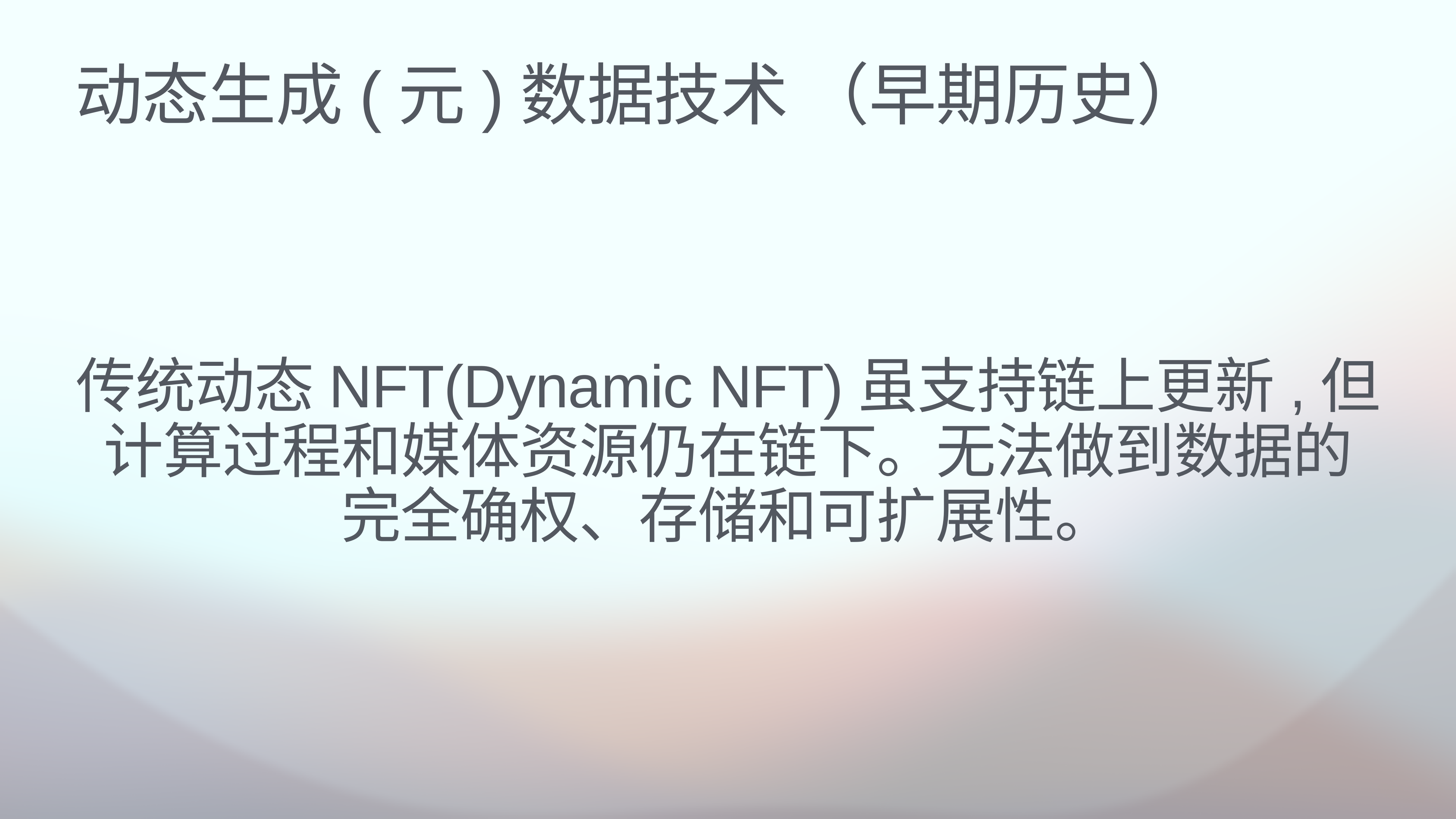

动态生成(元)数据技术 （早期历史）
传统动态NFT(Dynamic NFT)虽支持链上更新,但计算过程和媒体资源仍在链下。无法做到数据的完全确权、存储和可扩展性。